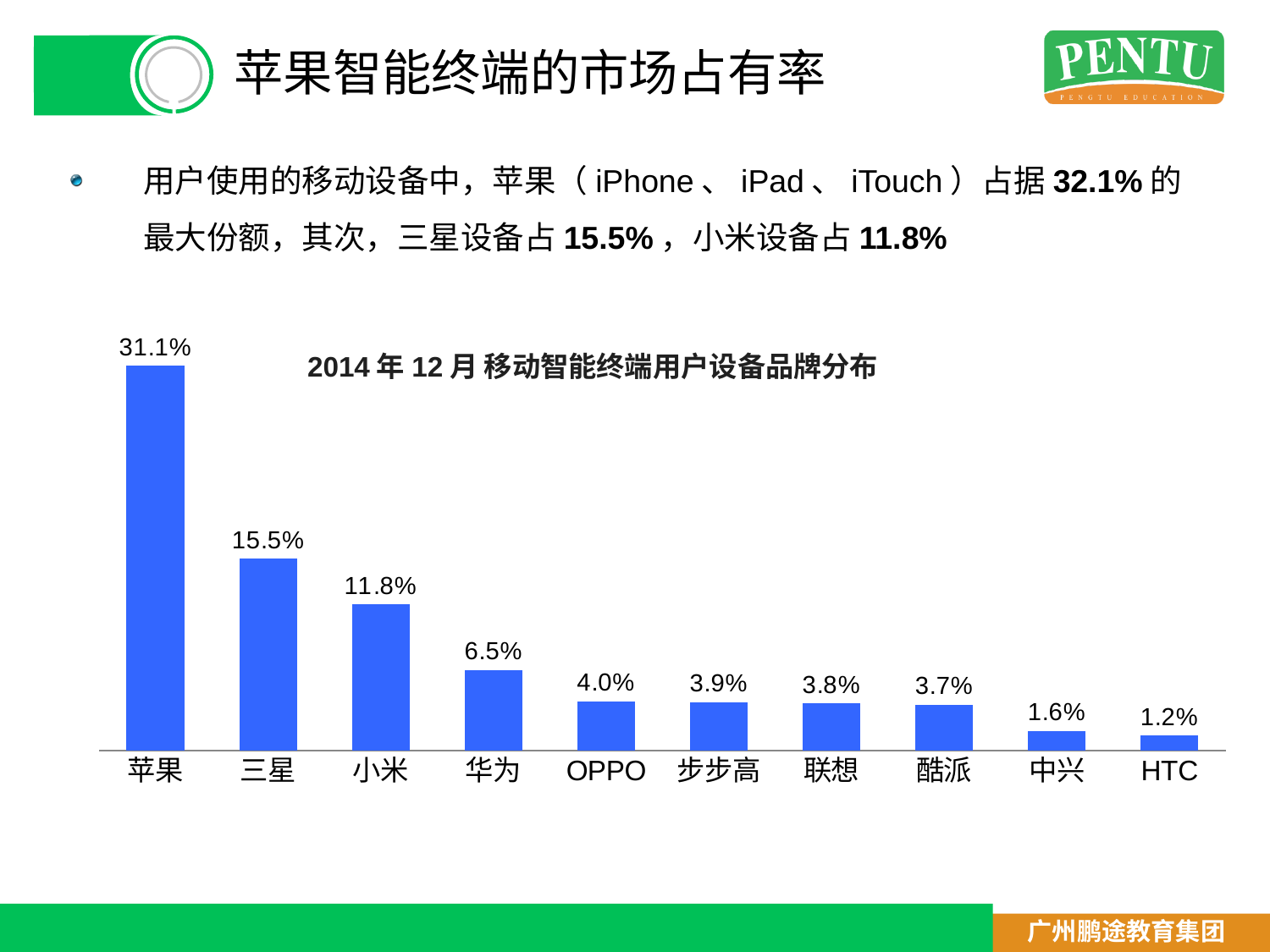

# 苹果智能终端的市场占有率
用户使用的移动设备中，苹果（iPhone、iPad、iTouch）占据32.1%的最大份额，其次，三星设备占15.5%，小米设备占11.8%

### Chart

| Category |  |
|---|---|
| 苹果 | 0.311 |
| 三星 | 0.155 |
| 小米 | 0.118 |
| 华为 | 0.065 |
| OPPO | 0.04 |
| 步步高 | 0.039 |
| 联想 | 0.038 |
| 酷派 | 0.037 |
| 中兴 | 0.016 |
| HTC | 0.012 |
2014年12月 移动智能终端用户设备品牌分布